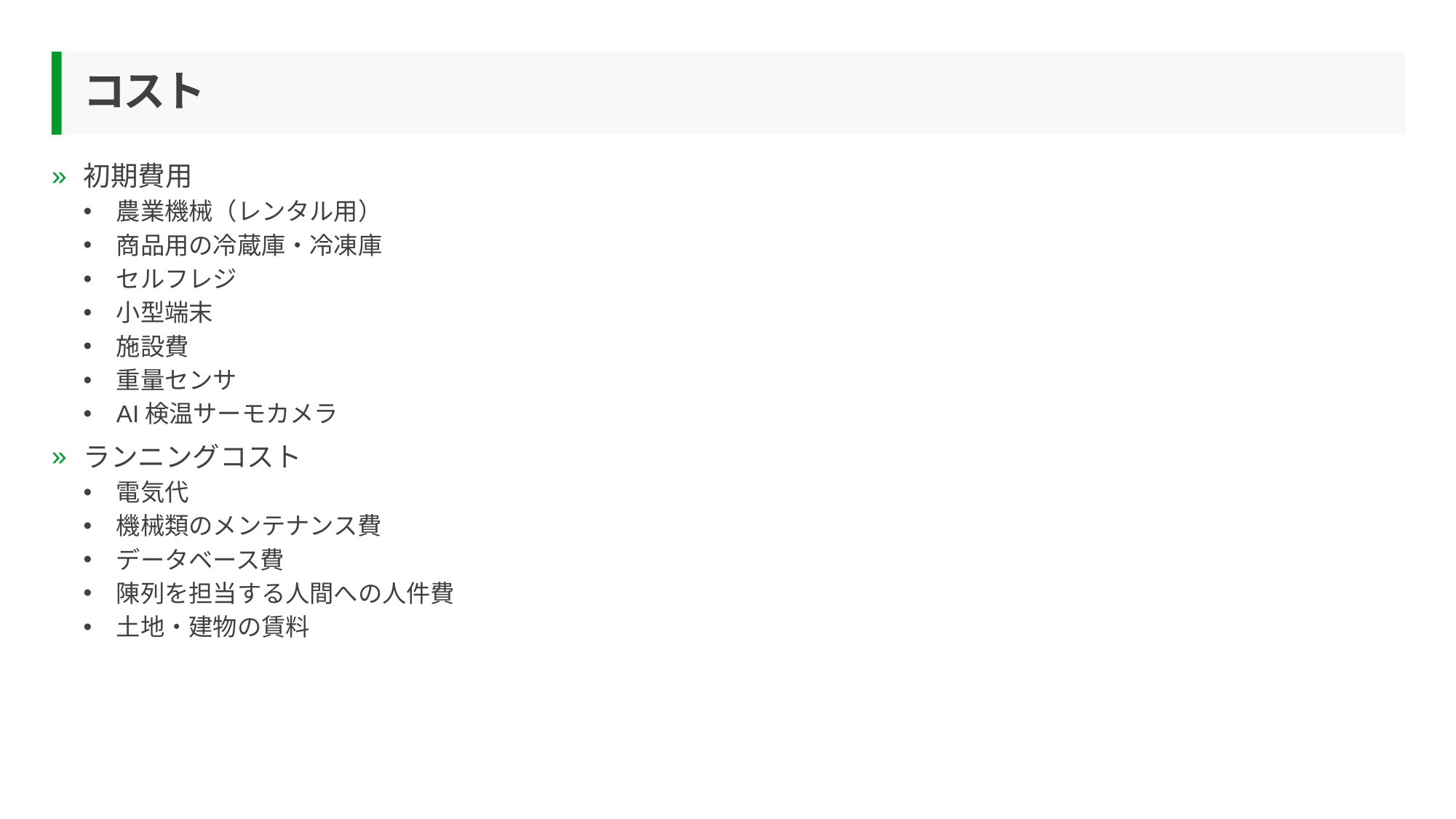

# コスト
初期費用
農業機械（レンタル用）
商品用の冷蔵庫・冷凍庫
セルフレジ
小型端末
施設費
重量センサ
AI検温サーモカメラ
ランニングコスト
電気代
機械類のメンテナンス費
データベース費
陳列を担当する人間への人件費
土地・建物の賃料